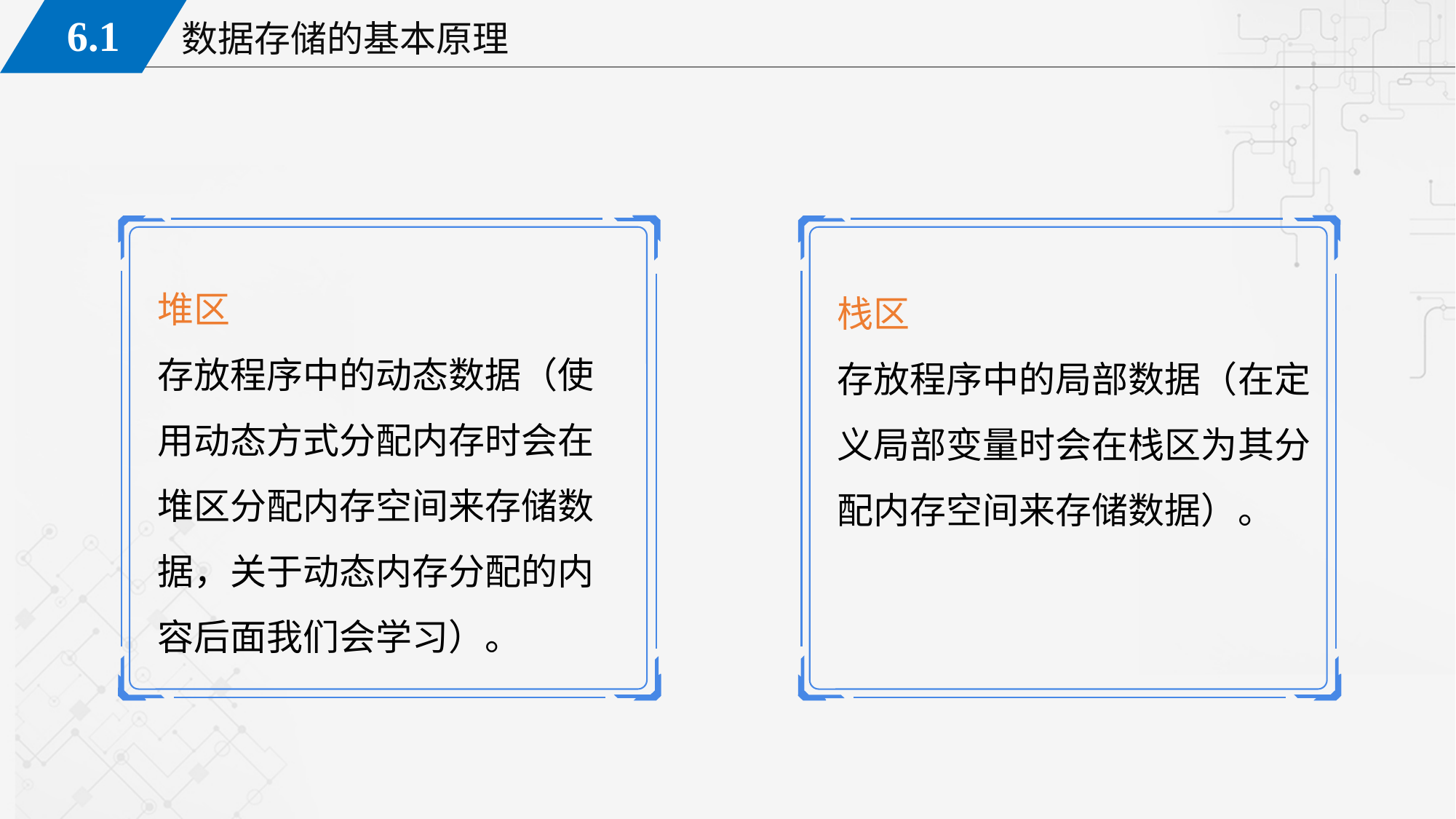

堆区
存放程序中的动态数据（使用动态方式分配内存时会在堆区分配内存空间来存储数据，关于动态内存分配的内容后面我们会学习）。
栈区
存放程序中的局部数据（在定义局部变量时会在栈区为其分配内存空间来存储数据）。